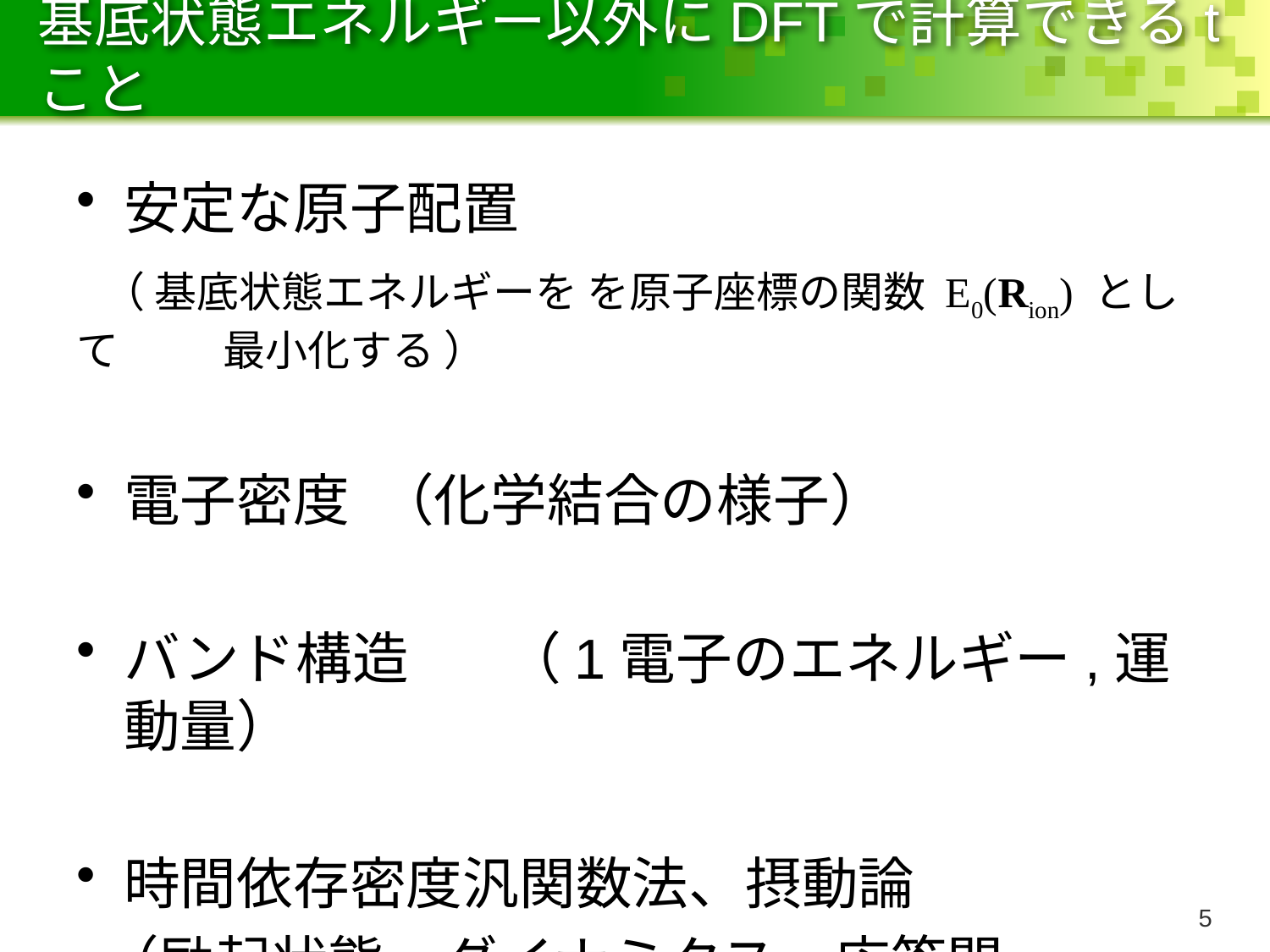

# 基底状態エネルギー以外にDFTで計算できるtこと
安定な原子配置
 （ 基底状態エネルギーを を原子座標の関数 E0(Rion) として           最小化する ）

電子密度	（化学結合の様子）

バンド構造	（1電子のエネルギー,運動量）

時間依存密度汎関数法、摂動論
 （励起状態、ダイナミクス、応答関数、etc.）
5